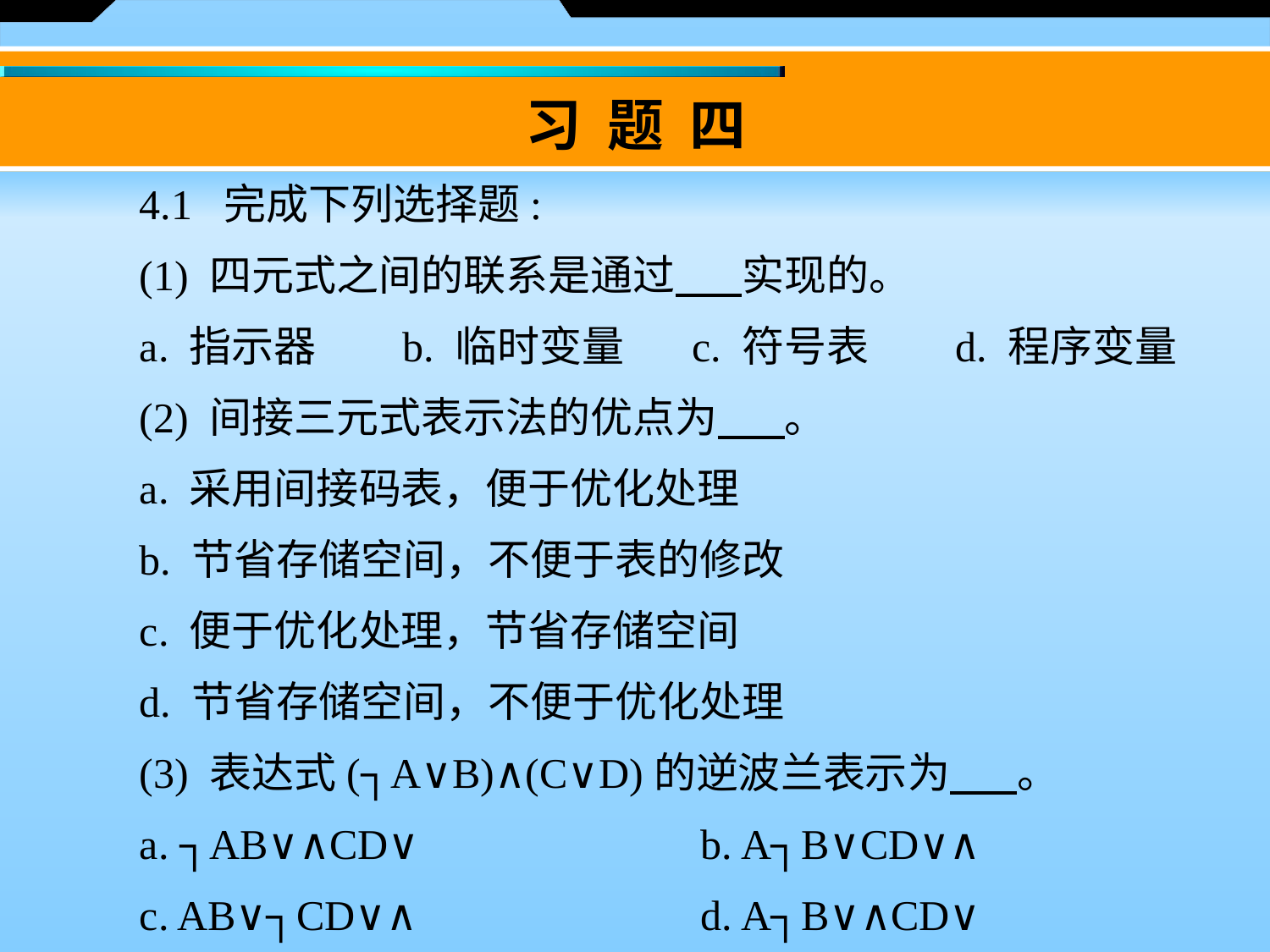

习  题  四
　　4.1  完成下列选择题:
　　(1) 四元式之间的联系是通过       实现的。
　　a. 指示器        b. 临时变量      c. 符号表        d. 程序变量
　　(2) 间接三元式表示法的优点为       。
　　a. 采用间接码表，便于优化处理
　　b. 节省存储空间，不便于表的修改
　　c. 便于优化处理，节省存储空间
　　d. 节省存储空间，不便于优化处理
　　(3) 表达式(┐A∨B)∧(C∨D)的逆波兰表示为       。
　　a. ┐AB∨∧CD∨           		  b. A┐B∨CD∨∧
　　c. AB∨┐CD∨∧           		  d. A┐B∨∧CD∨